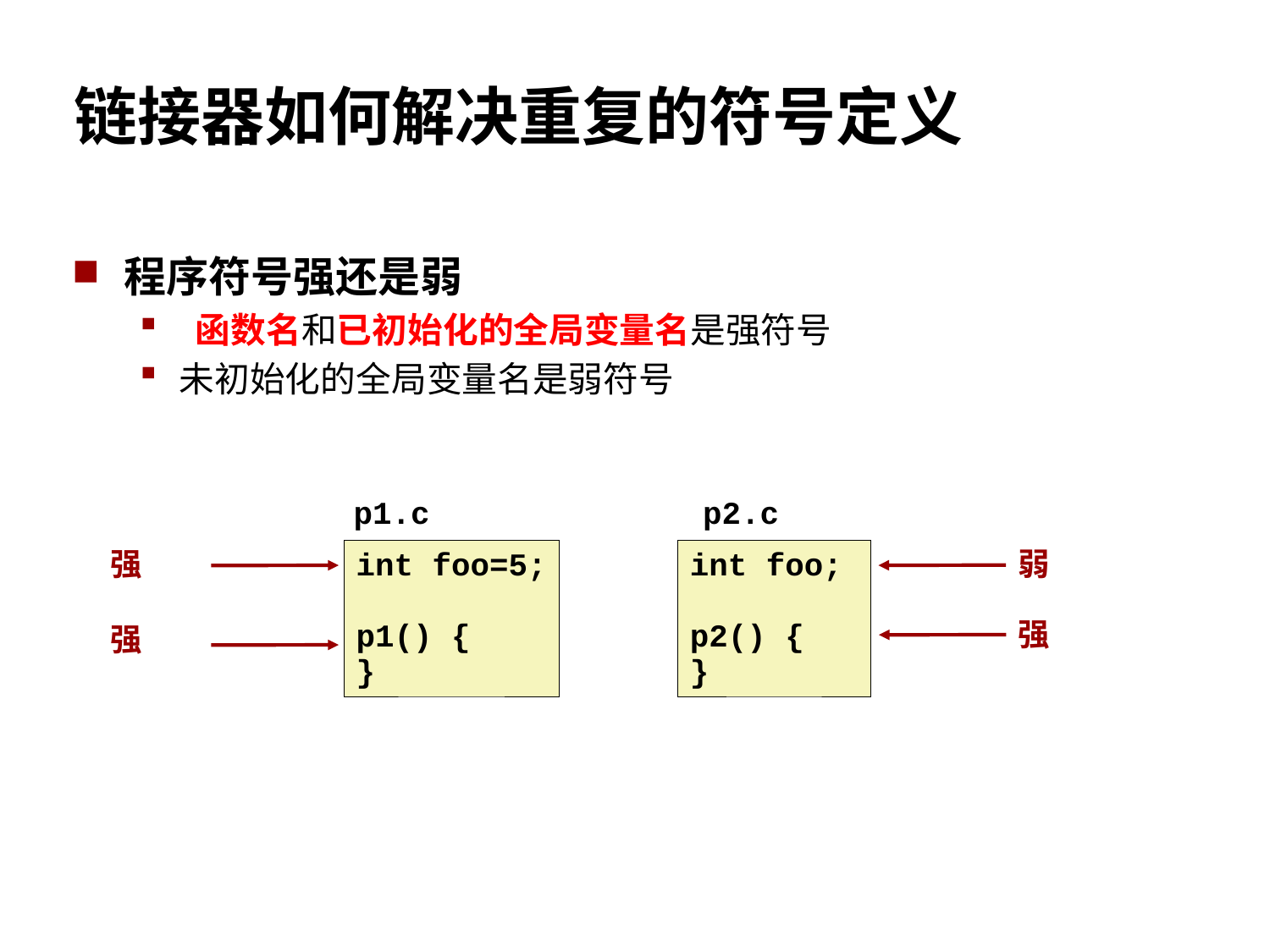

链接器如何解决重复的符号定义
程序符号强还是弱
 函数名和已初始化的全局变量名是强符号
未初始化的全局变量名是弱符号
p1.c
p2.c
弱
强
int foo=5;

p1() {
}
int foo;

p2() {
}

强
强